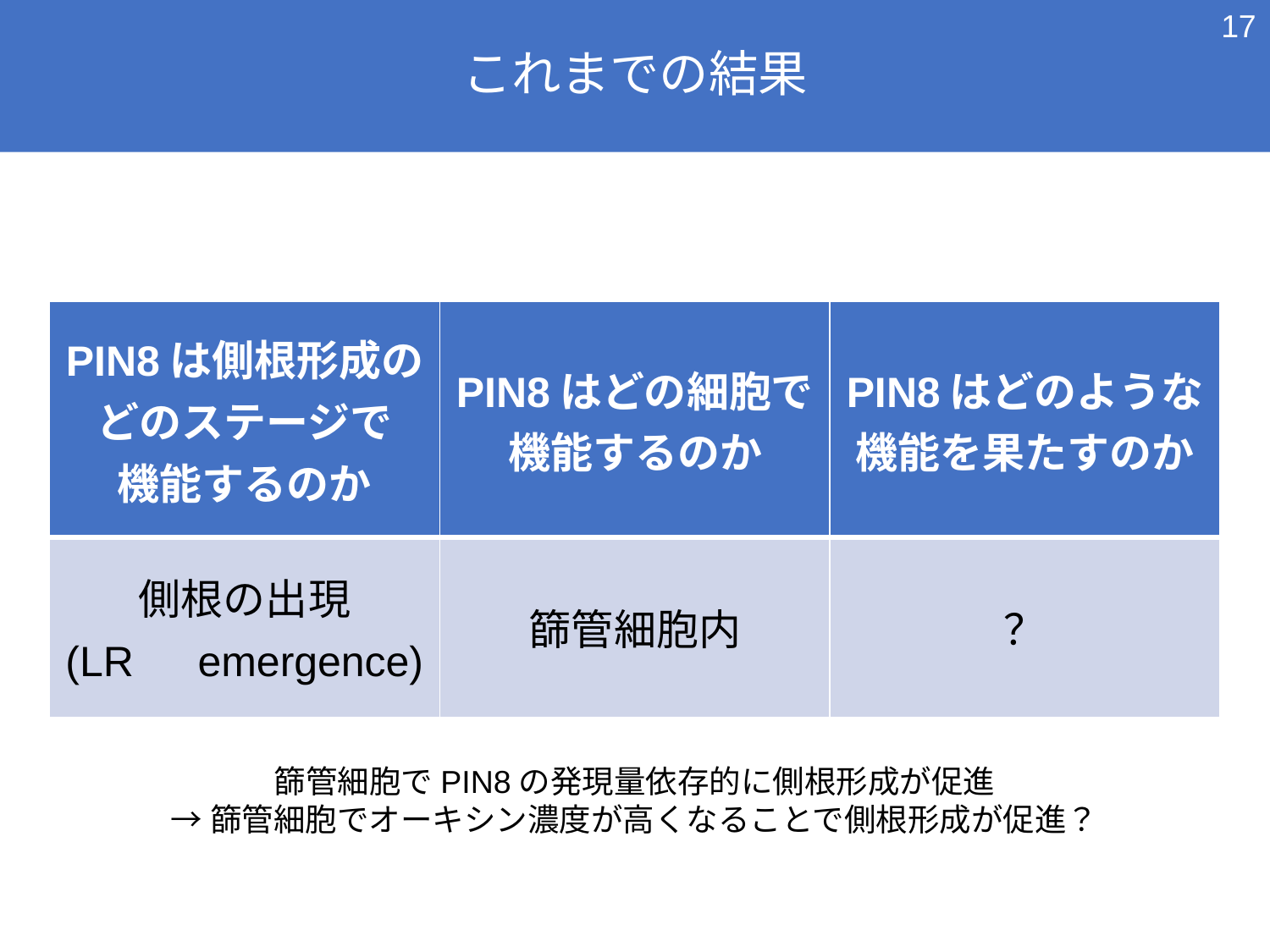

17
# これまでの結果
| PIN8は側根形成のどのステージで 機能するのか | PIN8はどの細胞で機能するのか | PIN8はどのような 機能を果たすのか |
| --- | --- | --- |
| 側根の出現 (LR　emergence) | 篩管細胞内 | ？ |
篩管細胞でPIN8の発現量依存的に側根形成が促進
→篩管細胞でオーキシン濃度が高くなることで側根形成が促進？